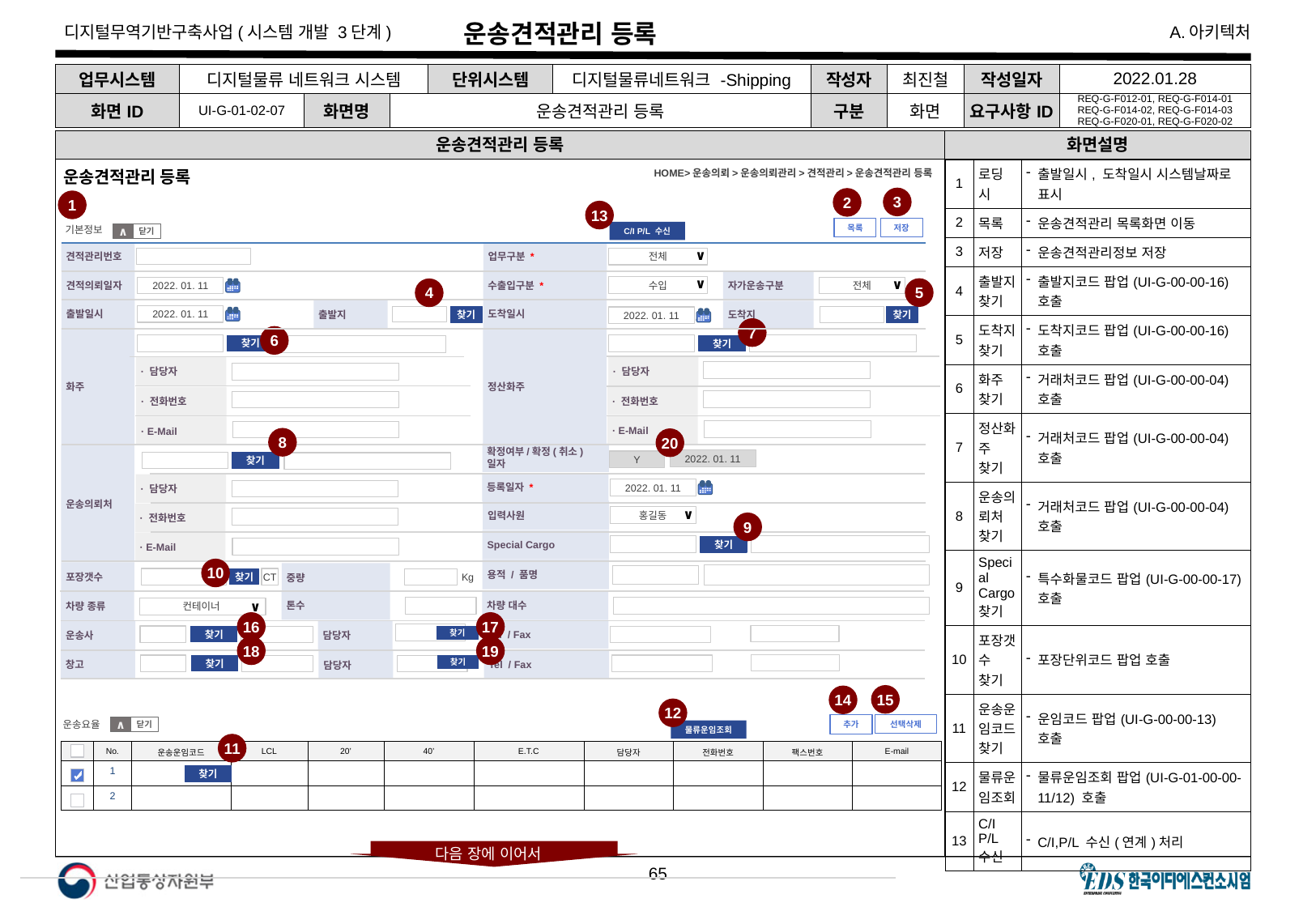

# 운송견적관리 등록
| 업무시스템 | 디지털물류 네트워크 시스템 |  |  | 단위시스템 | 디지털물류네트워크 -Shipping | 작성자 | 최진철 | 작성일자 | 2022.01.28 |
| --- | --- | --- | --- | --- | --- | --- | --- | --- | --- |
| 화면ID | UI-G-01-02-07 | 화면명 | 운송견적관리 등록 |  |  | 구분 | 화면 | 요구사항ID | REQ-G-F012-01, REQ-G-F014-01 REQ-G-F014-02, REQ-G-F014-03 REQ-G-F020-01, REQ-G-F020-02 |
운송견적관리 등록
화면설명

HOME>운송의뢰>운송의뢰관리>견적관리>운송견적관리 등록
운송견적관리 등록
| 1 | 로딩 시 | 출발일시, 도착일시 시스템날짜로 표시 |
| --- | --- | --- |
| 2 | 목록 | 운송견적관리 목록화면 이동 |
| 3 | 저장 | 운송견적관리정보 저장 |
| 4 | 출발지찾기 | 출발지코드 팝업(UI-G-00-00-16) 호출 |
| 5 | 도착지찾기 | 도착지코드 팝업(UI-G-00-00-16) 호출 |
| 6 | 화주 찾기 | 거래처코드 팝업(UI-G-00-00-04) 호출 |
| 7 | 정산화주 찾기 | 거래처코드 팝업(UI-G-00-00-04) 호출 |
| 8 | 운송의뢰처 찾기 | 거래처코드 팝업(UI-G-00-00-04) 호출 |
| 9 | Special Cargo 찾기 | 특수화물코드 팝업(UI-G-00-00-17) 호출 |
| 10 | 포장갯수 찾기 | 포장단위코드 팝업 호출 |
| 11 | 운송운임코드 찾기 | 운임코드 팝업(UI-G-00-00-13) 호출 |
| 12 | 물류운임조회 | 물류운임조회 팝업(UI-G-01-00-00-11/12) 호출 |
| 13 | C/I P/L수신 | C/I,P/L 수신(연계)처리 |

3
2
1
13
저장
목록
기본정보
C/I P/L 수신
닫기
∧
업무구분 *
견적관리번호

전체
∨
수출입구분 *
견적의뢰일자
자가운송구분
수입
∨
2022. 01. 11

전체
∨
5
4
출발일시
도착일시
출발지
도착지
2022. 01. 11

찾기

찾기
2022. 01. 11

7
6
화주
정산화주

찾기

찾기

· 담당자
· 담당자

· 전화번호
· 전화번호

· E-Mail
· E-Mail

8
20
확정여부/확정(취소)일자
운송의뢰처
2022. 01. 11
Y

찾기

등록일자 *
· 담당자
2022. 01. 11

입력사원
· 전화번호
홍길동
∨

9
Special Cargo
· E-Mail

찾기

10
용적 / 품명
포장갯수
중량

Kg

CT

찾기
톤수
차량 대수
차량 종류

컨테이너
∨
16
17
Tel  / Fax
운송사
담당자

찾기
찾기
18
19
창고
Tel  / Fax
담당자

찾기
찾기
15
14
12
운송요율
선택삭제
추가
닫기
∧
물류운임조회
11
|  | No. | 운송운임코드 | LCL | 20’ | 40’ | E.T.C | 담당자 | 전화번호 | 팩스번호 | E-mail |
| --- | --- | --- | --- | --- | --- | --- | --- | --- | --- | --- |
|  | 1 |  |  |  |  |  |  |  |  |  |
|  | 2 |  |  |  |  |  |  |  |  |  |

찾기

다음 장에 이어서